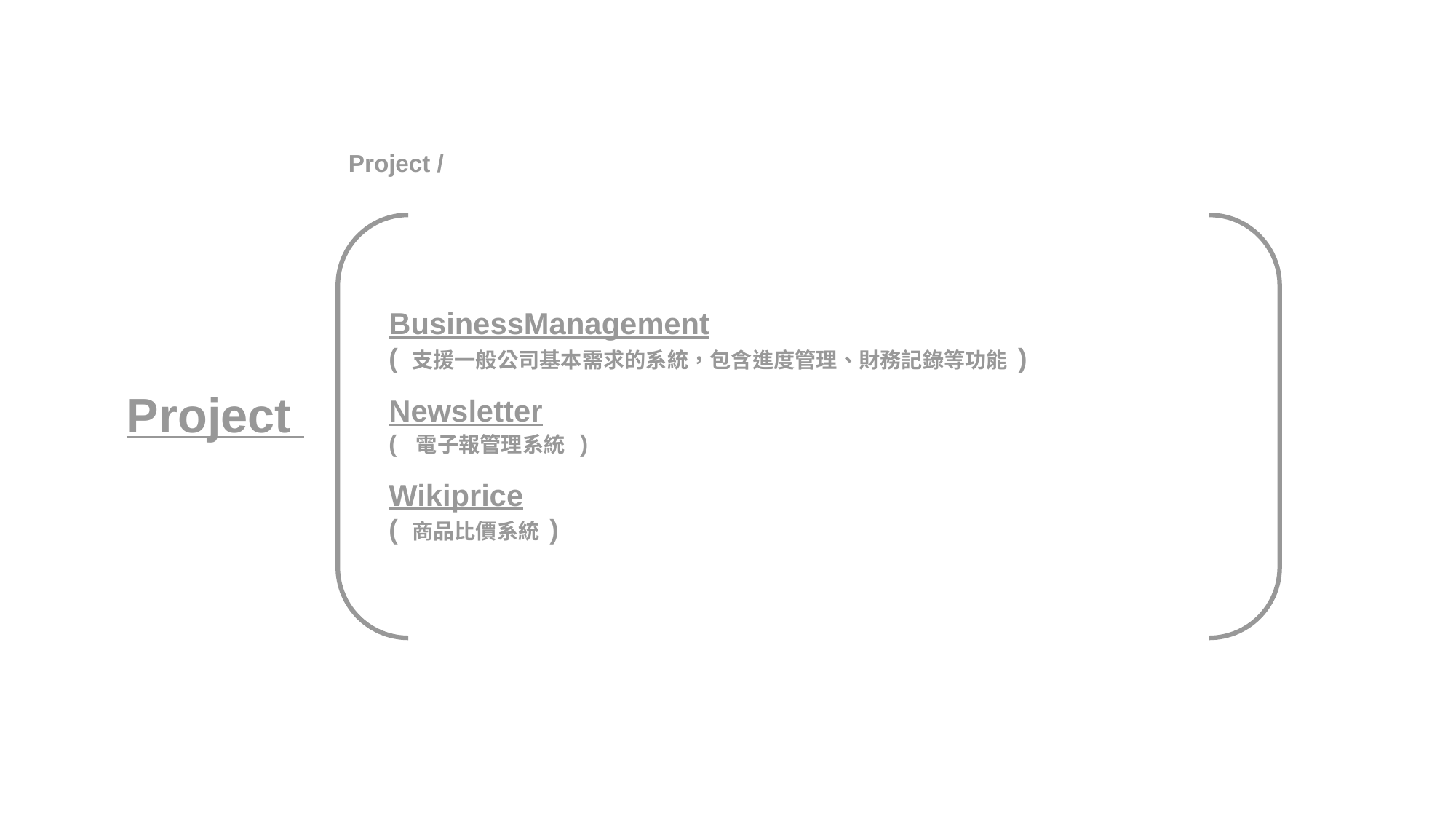

Project /

BusinessManagement
( 支援一般公司基本需求的系統，包含進度管理、財務記錄等功能 )
Newsletter
(  電子報管理系統  )
Wikiprice
( 商品比價系統 )
Project